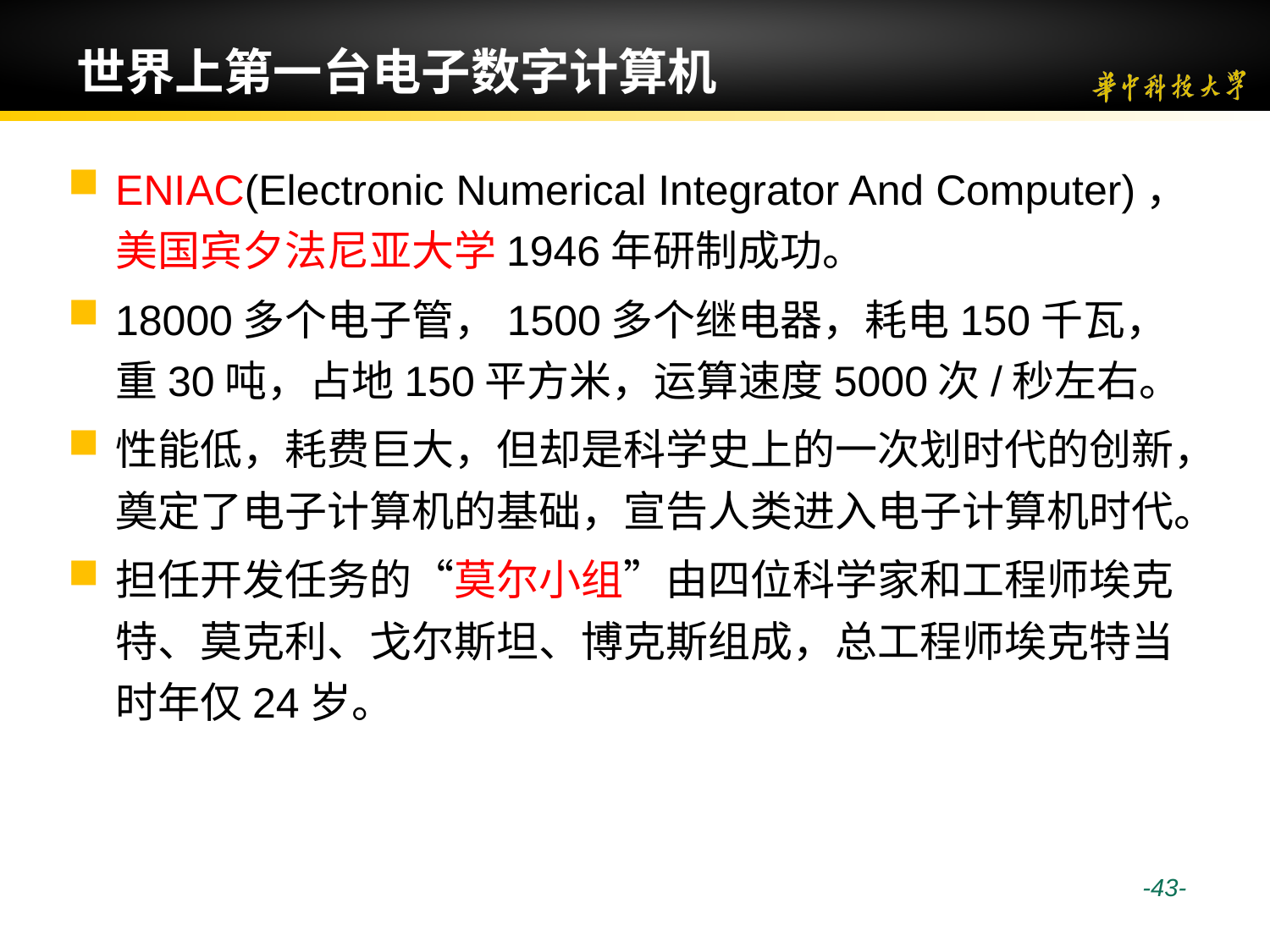

# 世界上第一台电子数字计算机
ENIAC(Electronic Numerical Integrator And Computer)，美国宾夕法尼亚大学1946年研制成功。
18000多个电子管，1500多个继电器，耗电150千瓦，重30吨，占地150平方米，运算速度5000次/秒左右。
性能低，耗费巨大，但却是科学史上的一次划时代的创新，奠定了电子计算机的基础，宣告人类进入电子计算机时代。
担任开发任务的“莫尔小组”由四位科学家和工程师埃克特、莫克利、戈尔斯坦、博克斯组成，总工程师埃克特当时年仅24岁。
 -43-